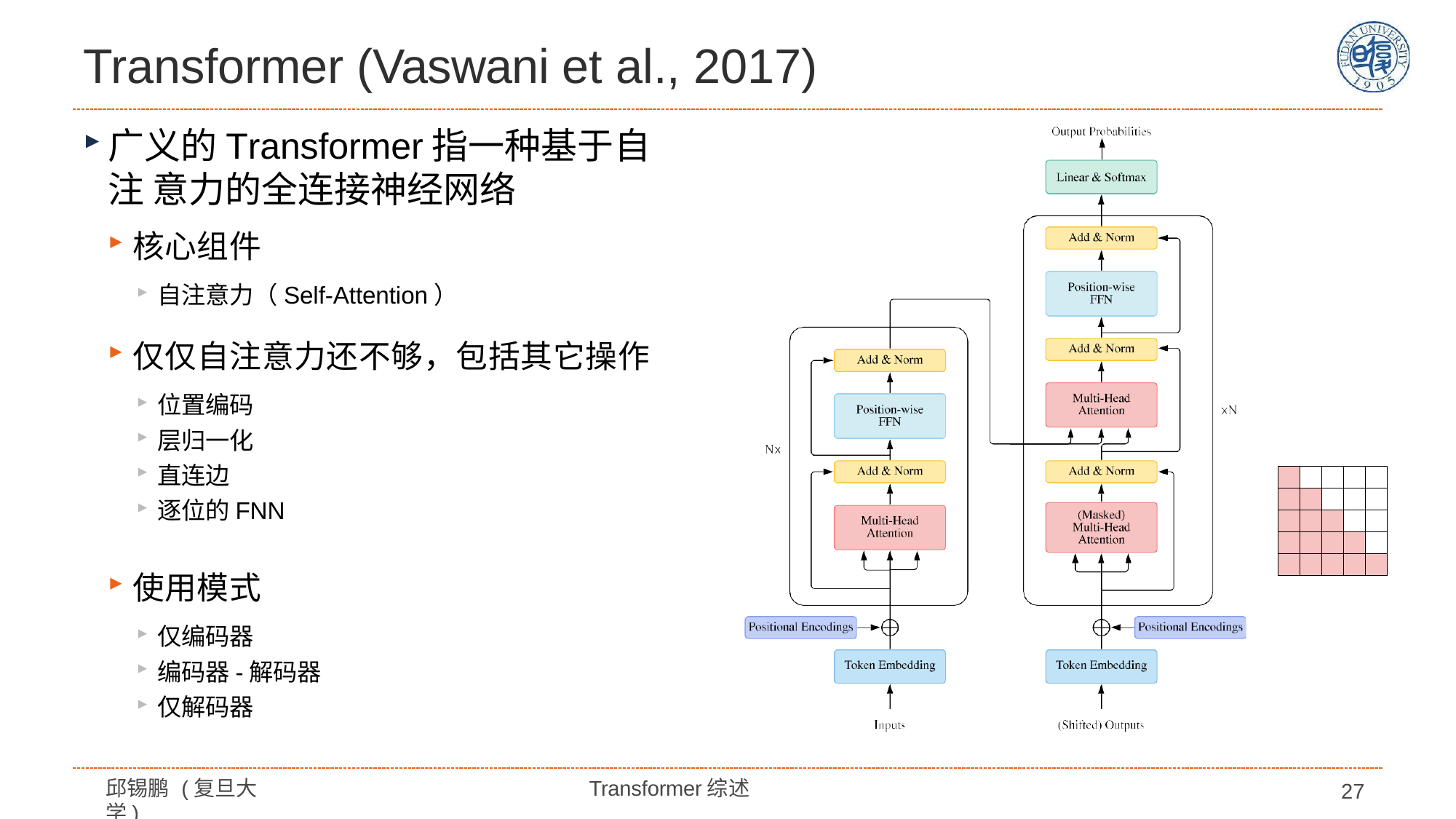

# Transformer (Vaswani et al., 2017)
广义的Transformer指一种基于自注 意力的全连接神经网络
核心组件
自注意力（Self-Attention）

仅仅自注意力还不够，包括其它操作
位置编码
层归一化
直连边
逐位的FNN

使用模式
仅编码器
编码器-解码器
仅解码器

|  |  |  |  |  |
| --- | --- | --- | --- | --- |
|  |  |  |  |  |
|  |  |  |  |  |
|  |  |  |  |  |
|  |  |  |  |  |

邱锡鹏 (复旦大学)
Transformer综述
27